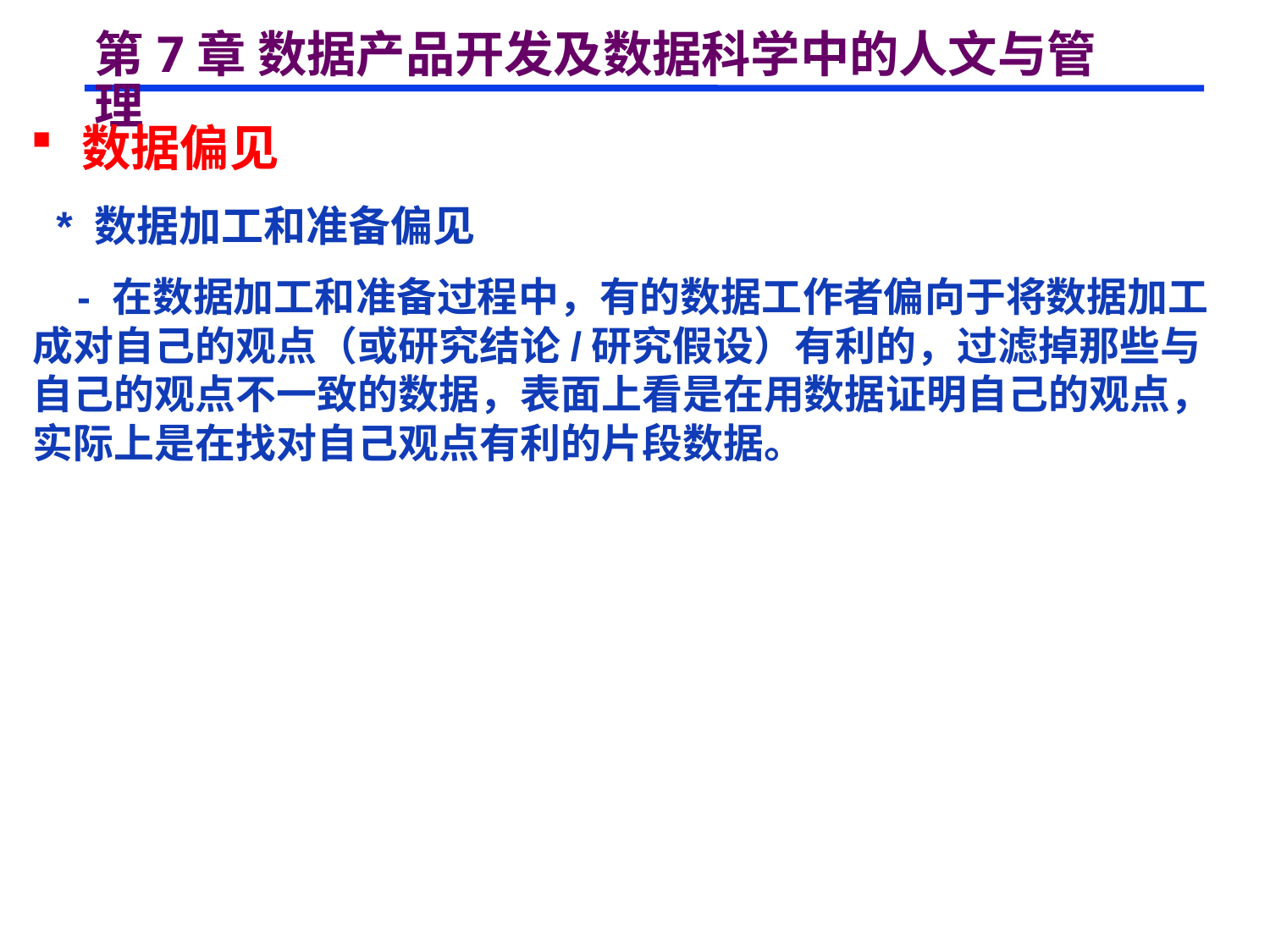

# 第7章 数据产品开发及数据科学中的人文与管理
 数据偏见
  * 数据加工和准备偏见
    - 在数据加工和准备过程中，有的数据工作者偏向于将数据加工成对自己的观点（或研究结论/研究假设）有利的，过滤掉那些与自己的观点不一致的数据，表面上看是在用数据证明自己的观点，实际上是在找对自己观点有利的片段数据。